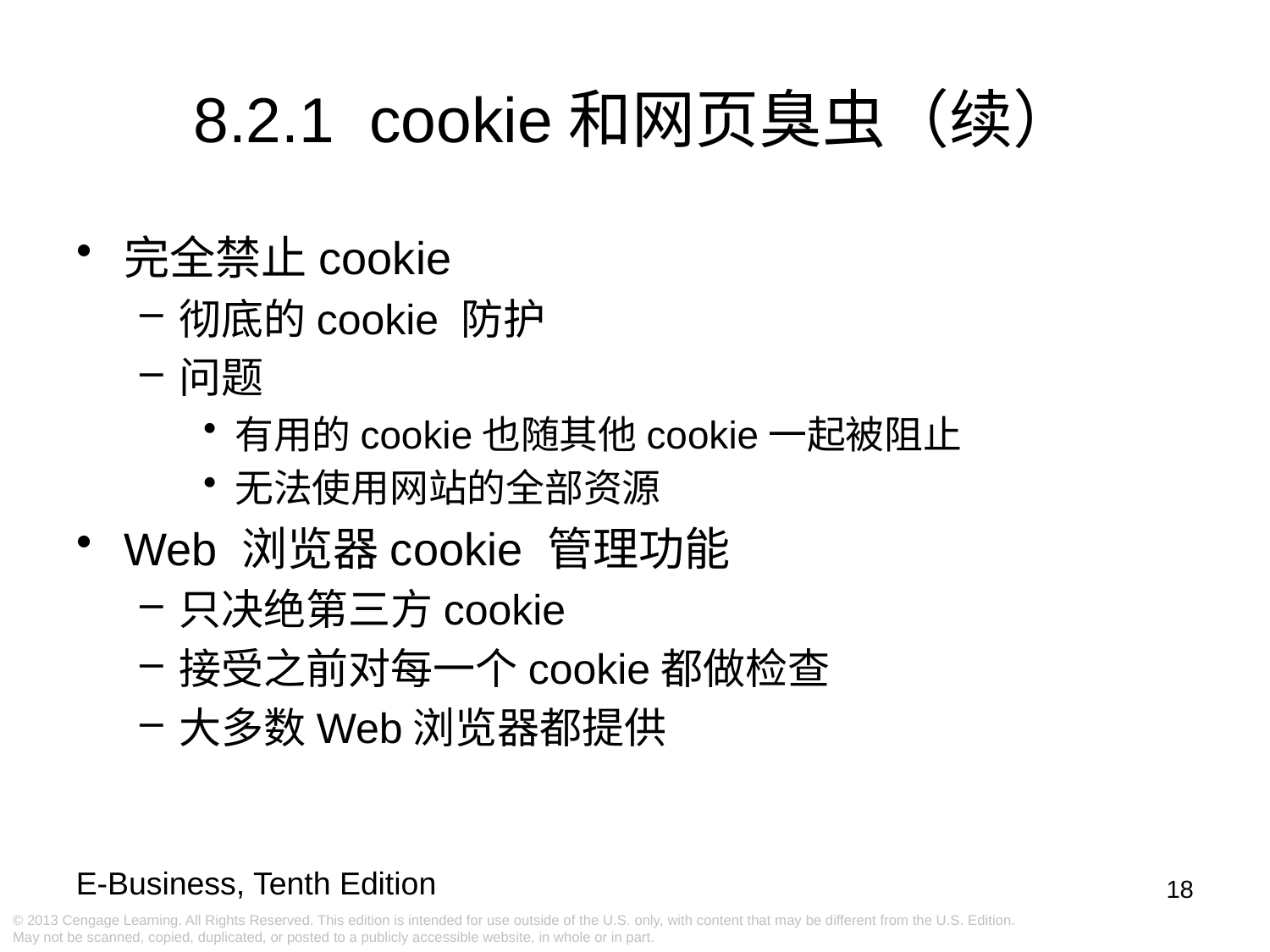

8.2.1  cookie和网页臭虫（续）
完全禁止cookie
彻底的cookie 防护
问题
有用的cookie也随其他cookie一起被阻止
无法使用网站的全部资源
Web 浏览器cookie 管理功能
只决绝第三方cookie
接受之前对每一个cookie都做检查
大多数Web浏览器都提供
18